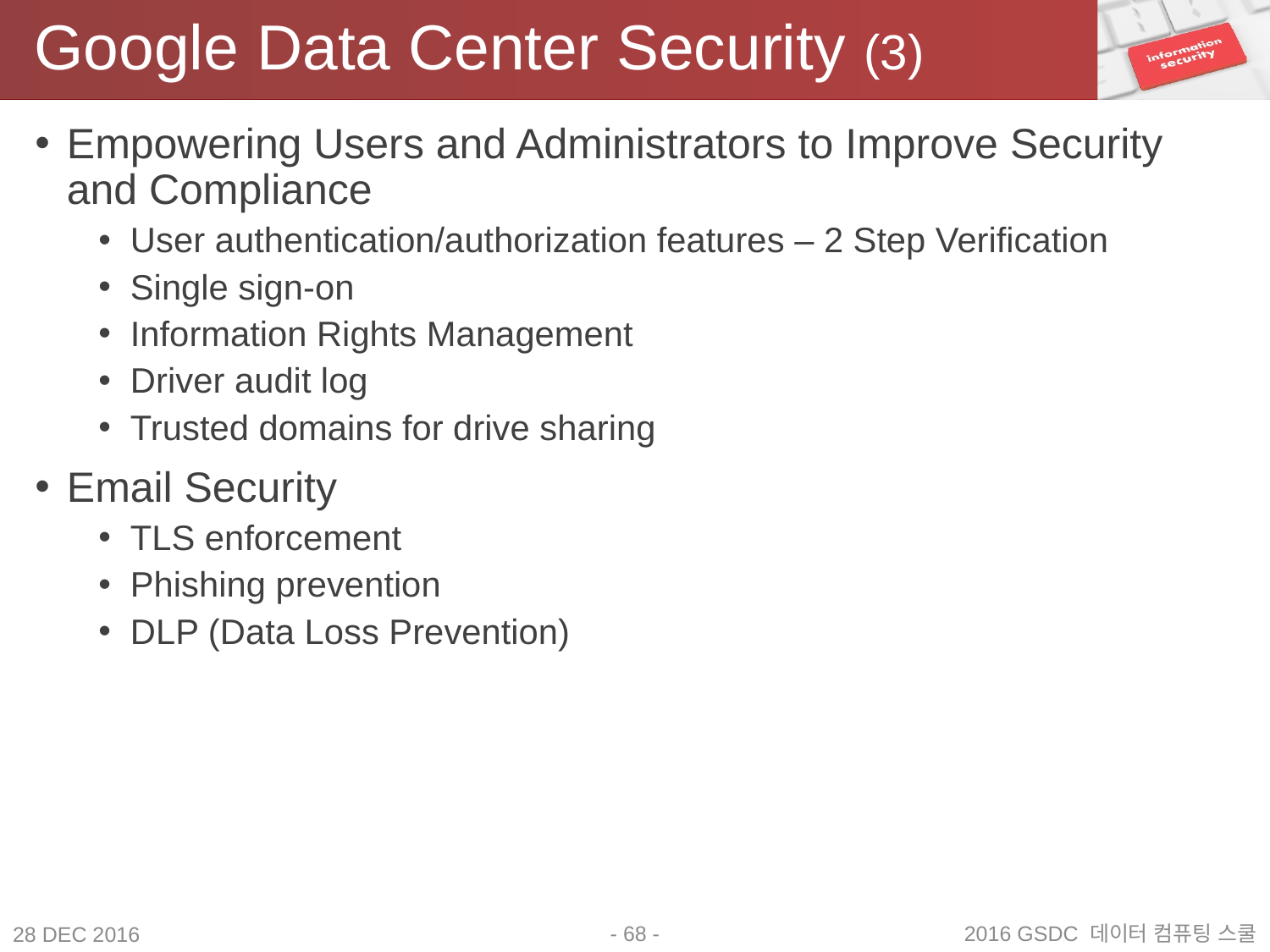

# Google Data Center Security (3)
Empowering Users and Administrators to Improve Security and Compliance
User authentication/authorization features – 2 Step Verification
Single sign-on
Information Rights Management
Driver audit log
Trusted domains for drive sharing
Email Security
TLS enforcement
Phishing prevention
DLP (Data Loss Prevention)

68
2016 GSDC 데이터 컴퓨팅 스쿨
28 DEC 2016